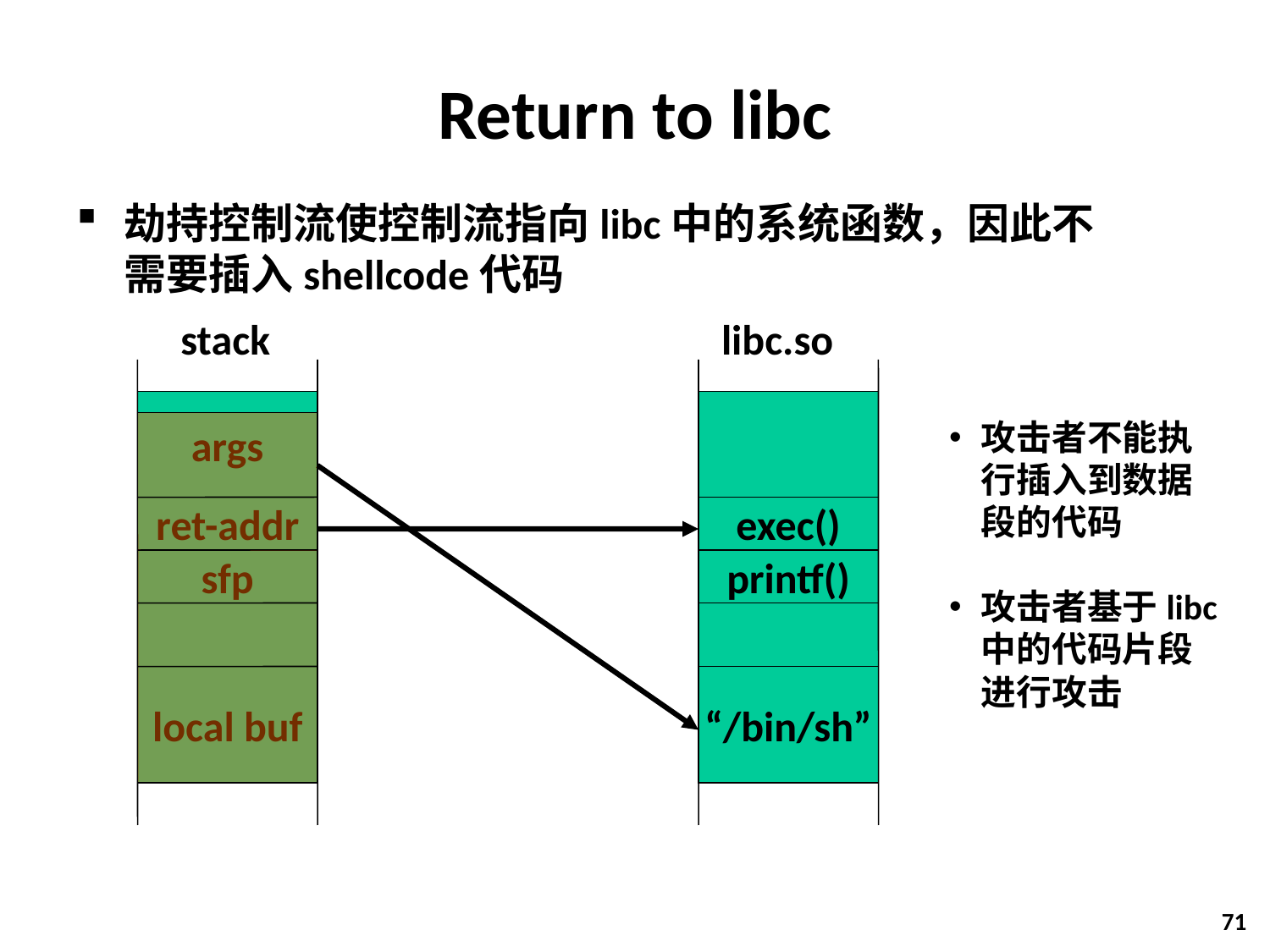

# Return to libc
劫持控制流使控制流指向libc中的系统函数，因此不需要插入shellcode代码
stack
libc.so

args

攻击者不能执行插入到数据段的代码

攻击者基于libc中的代码片段进行攻击

ret-addr

exec()

sfp

printf()

local buf

“/bin/sh”
71